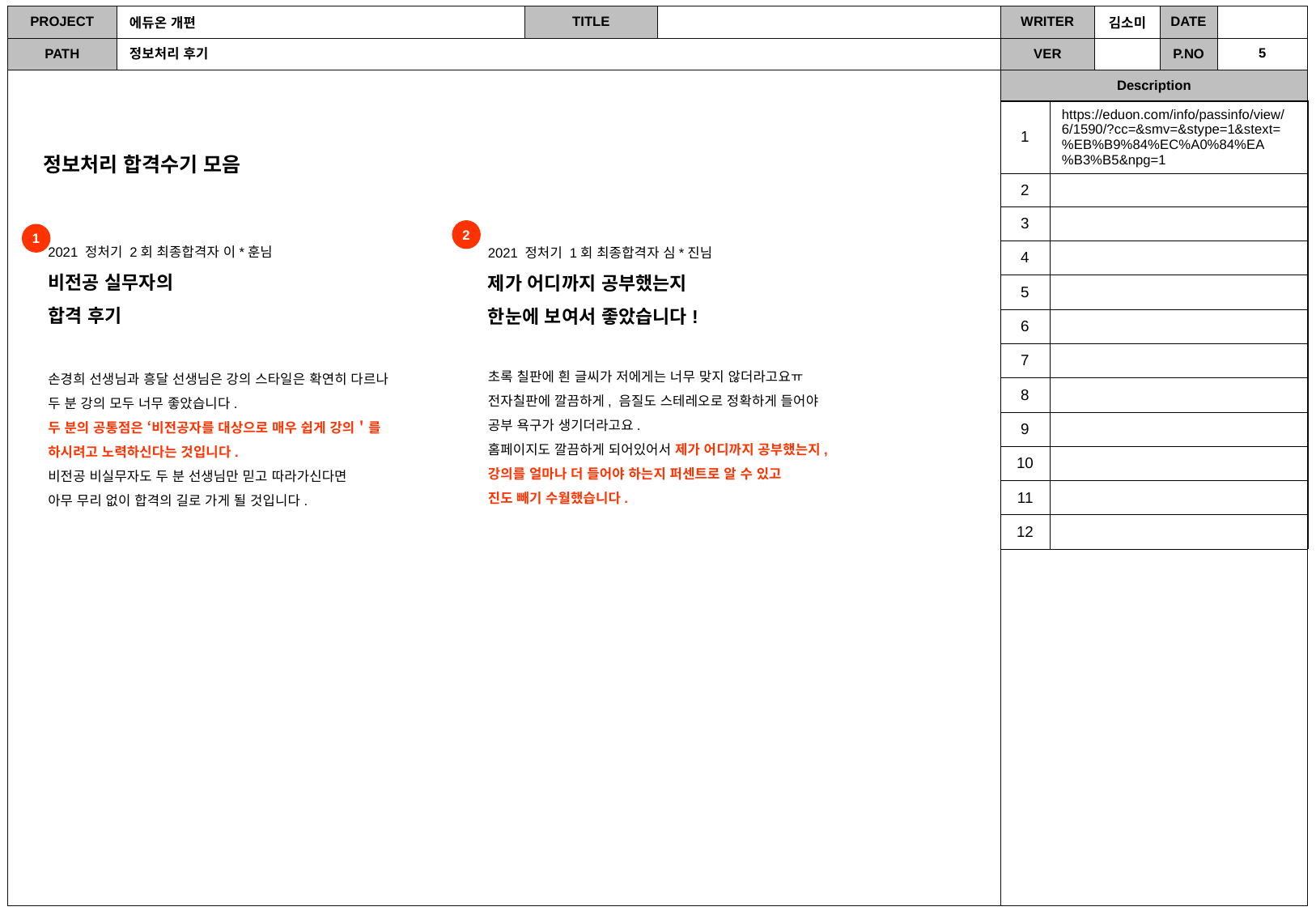

에듀온 개편
5
정보처리 후기
| 1 | https://eduon.com/info/passinfo/view/6/1590/?cc=&smv=&stype=1&stext=%EB%B9%84%EC%A0%84%EA%B3%B5&npg=1 |
| --- | --- |
| 2 |  |
| 3 |  |
| 4 |  |
| 5 |  |
| 6 |  |
| 7 |  |
| 8 |  |
| 9 |  |
| 10 |  |
| 11 |  |
| 12 |  |
정보처리 합격수기 모음
2
1
2021 정처기 2회 최종합격자 이*훈님
비전공 실무자의
합격 후기

손경희 선생님과 흥달 선생님은 강의 스타일은 확연히 다르나
두 분 강의 모두 너무 좋았습니다.
두 분의 공통점은 ‘비전공자를 대상으로 매우 쉽게 강의＇를
하시려고 노력하신다는 것입니다.
비전공 비실무자도 두 분 선생님만 믿고 따라가신다면
아무 무리 없이 합격의 길로 가게 될 것입니다.
2021 정처기 1회 최종합격자 심*진님
제가 어디까지 공부했는지
한눈에 보여서 좋았습니다!

초록 칠판에 흰 글씨가 저에게는 너무 맞지 않더라고요ㅠ
전자칠판에 깔끔하게, 음질도 스테레오로 정확하게 들어야
공부 욕구가 생기더라고요.
홈페이지도 깔끔하게 되어있어서 제가 어디까지 공부했는지,
강의를 얼마나 더 들어야 하는지 퍼센트로 알 수 있고
진도 빼기 수월했습니다.